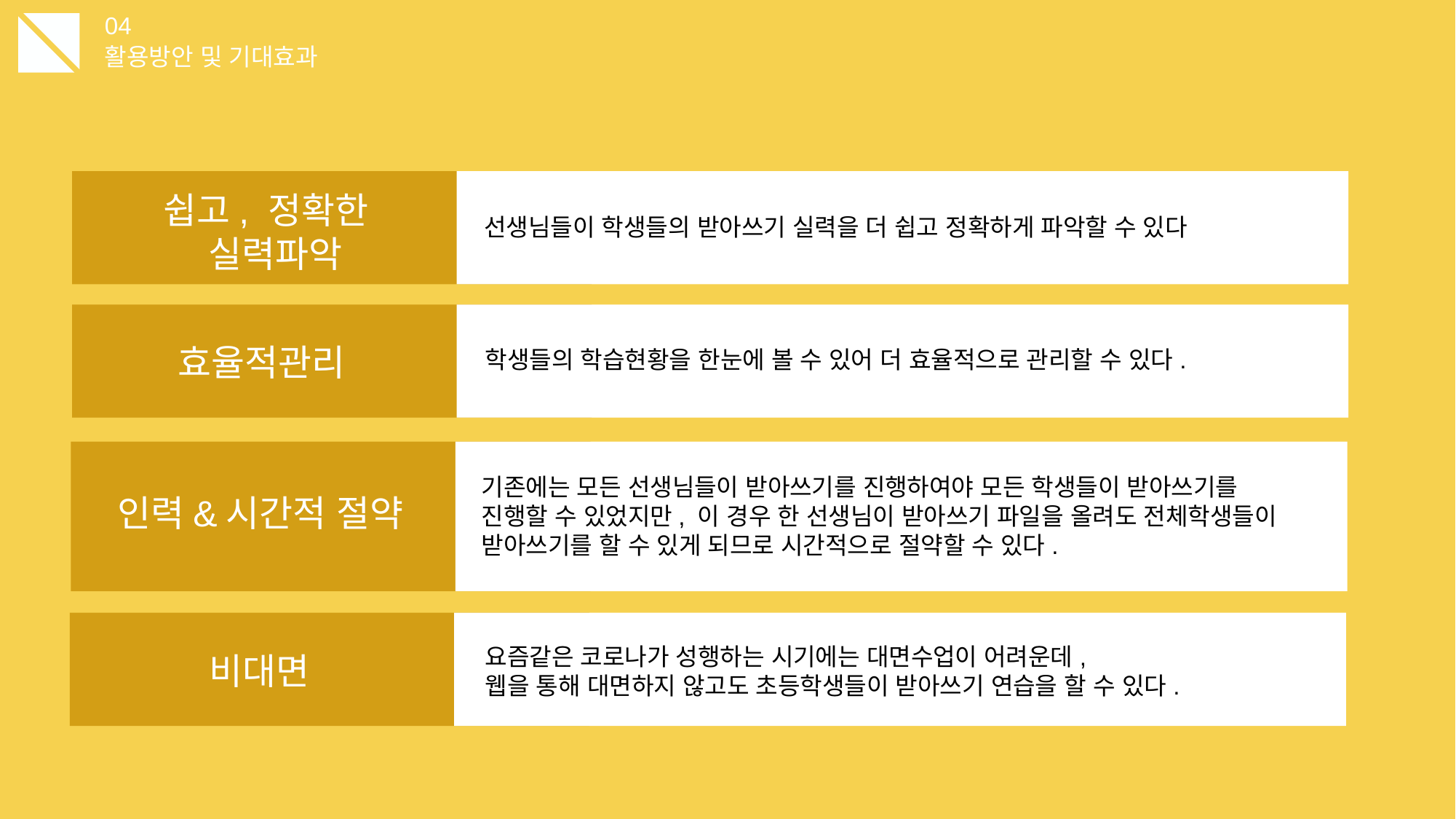

쉽고, 정확한
 실력파악

선생님들이 학생들의 받아쓰기 실력을 더 쉽고 정확하게 파악할 수 있다
효율적관리

학생들의 학습현황을 한눈에 볼 수 있어 더 효율적으로 관리할 수 있다.
인력&시간적 절약

기존에는 모든 선생님들이 받아쓰기를 진행하여야 모든 학생들이 받아쓰기를 진행할 수 있었지만, 이 경우 한 선생님이 받아쓰기 파일을 올려도 전체학생들이 받아쓰기를 할 수 있게 되므로 시간적으로 절약할 수 있다.
04

활용방안 및 기대효과
비대면

요즘같은 코로나가 성행하는 시기에는 대면수업이 어려운데,
웹을 통해 대면하지 않고도 초등학생들이 받아쓰기 연습을 할 수 있다.